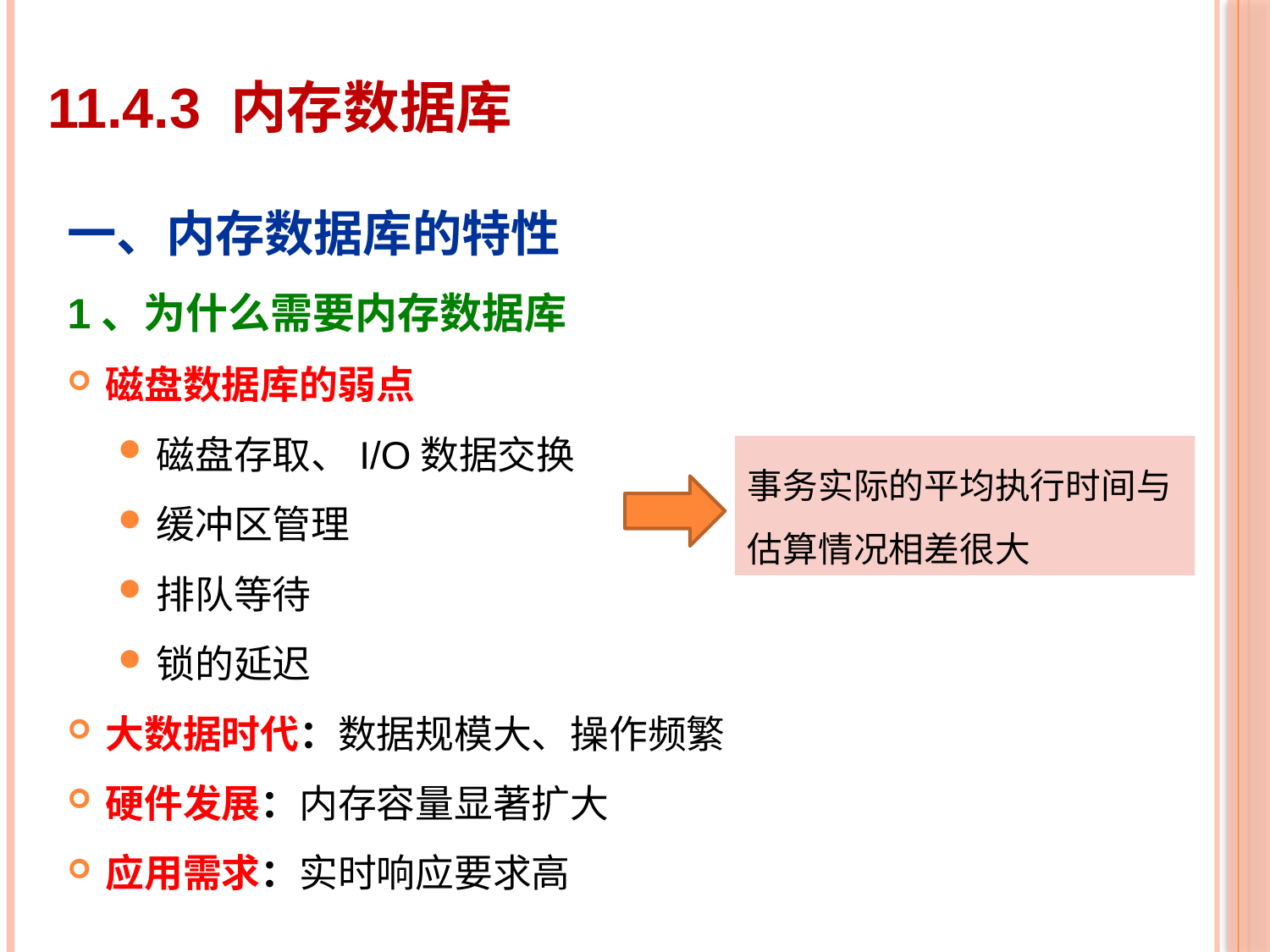

11.4.3 内存数据库
一、内存数据库的特性
1、为什么需要内存数据库
磁盘数据库的弱点
磁盘存取、I/O数据交换
缓冲区管理
排队等待
锁的延迟
大数据时代：数据规模大、操作频繁
硬件发展：内存容量显著扩大
应用需求：实时响应要求高

事务实际的平均执行时间与估算情况相差很大